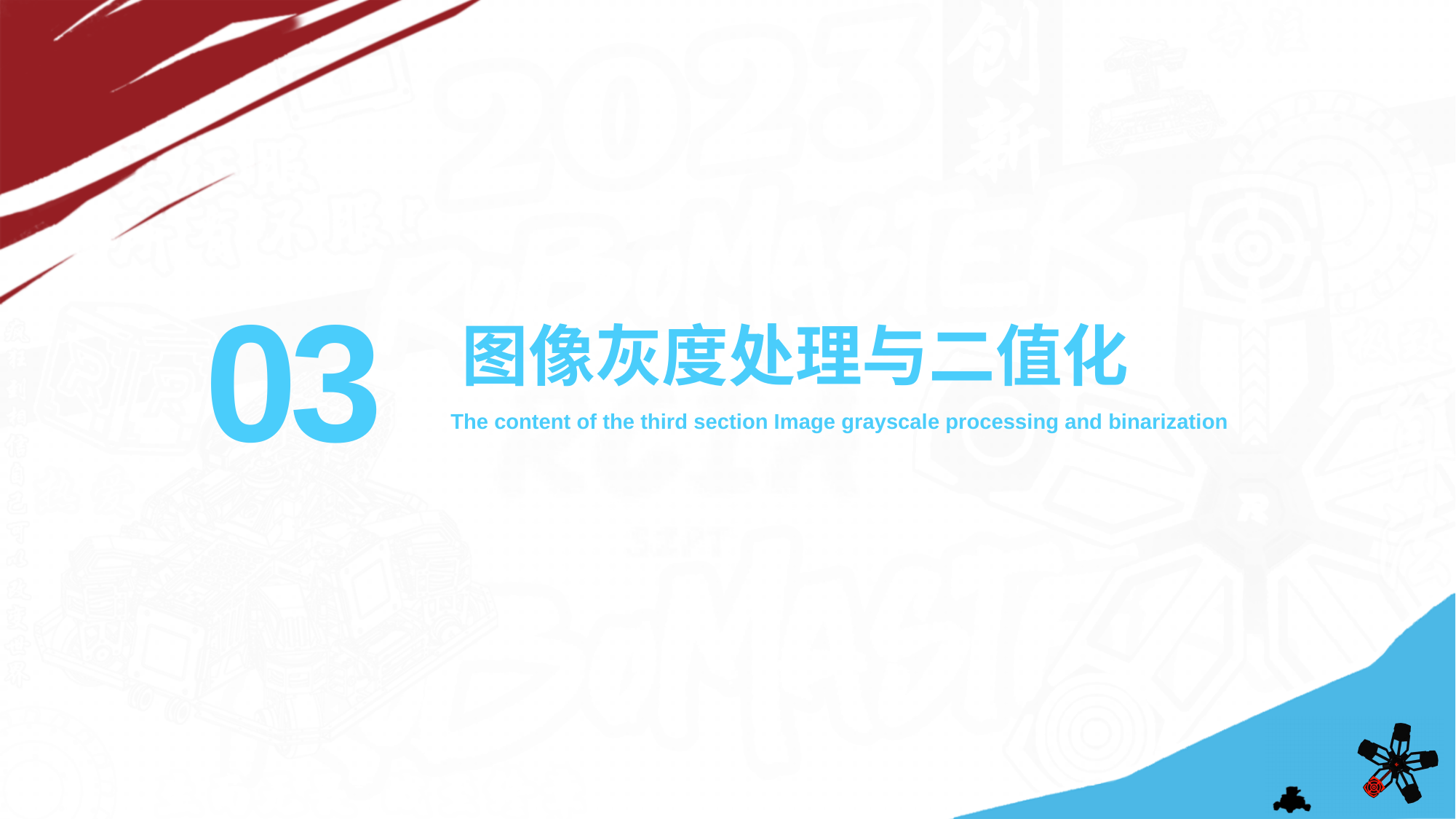

03
图像灰度处理与二值化
The content of the third section Image grayscale processing and binarization